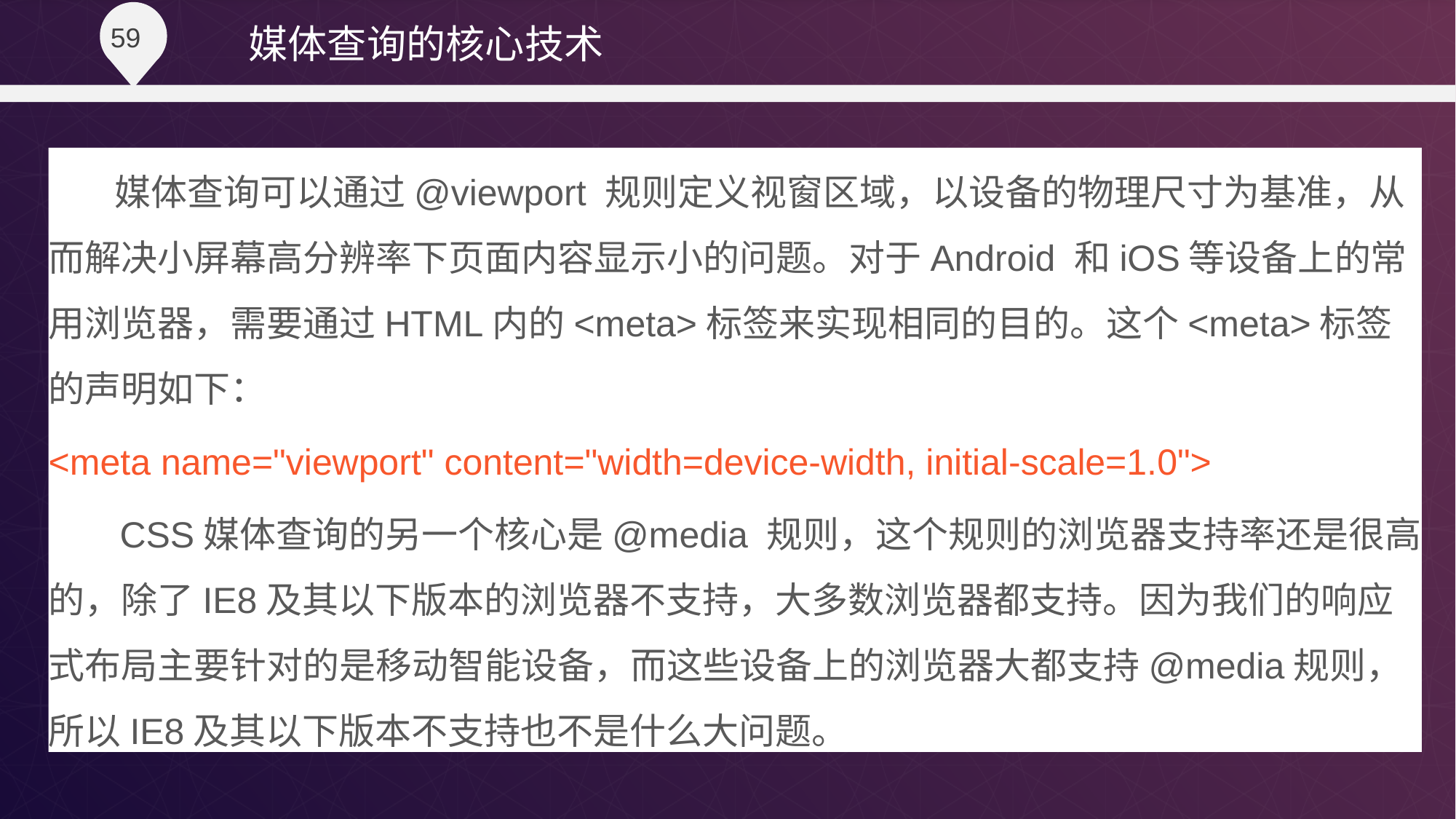

媒体查询的核心技术
                  媒体查询可以通过@viewport 规则定义视窗区域，以设备的物理尺寸为基准，从而解决小屏幕高分辨率下页面内容显示小的问题。对于Android 和iOS等设备上的常用浏览器，需要通过HTML内的<meta>标签来实现相同的目的。这个<meta>标签的声明如下：
<meta name="viewport" content="width=device-width, initial-scale=1.0">
       CSS媒体查询的另一个核心是@media 规则，这个规则的浏览器支持率还是很高的，除了IE8及其以下版本的浏览器不支持，大多数浏览器都支持。因为我们的响应式布局主要针对的是移动智能设备，而这些设备上的浏览器大都支持@media规则，所以IE8及其以下版本不支持也不是什么大问题。